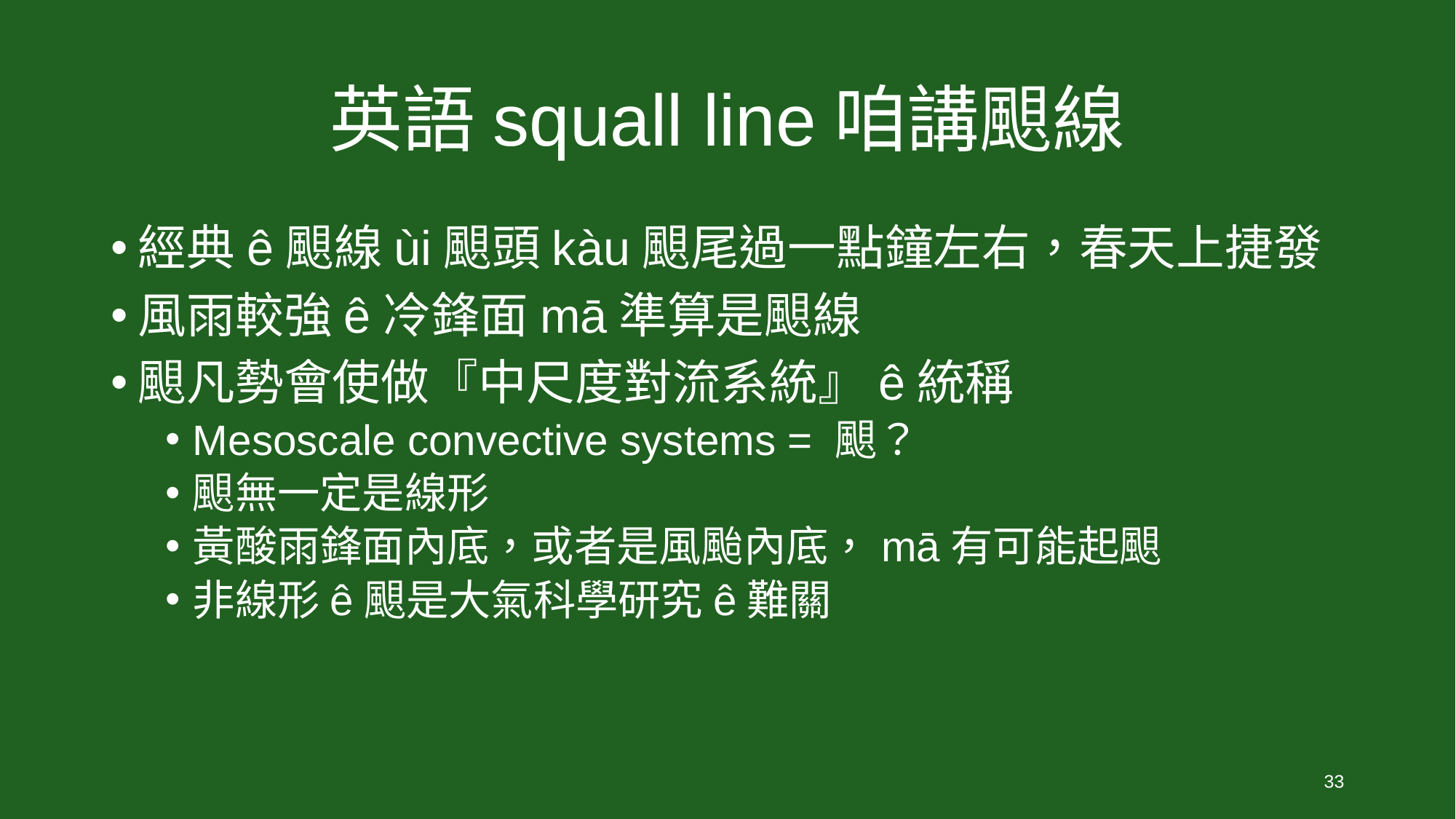

# 英語squall line咱講𩗗線
經典ê𩗗線ùi𩗗頭kàu𩗗尾過一點鐘左右，春天上捷發
風雨較強ê冷鋒面mā準算是𩗗線
𩗗凡勢會使做『中尺度對流系統』ê統稱
Mesoscale convective systems = 𩗗？
𩗗無一定是線形
黃酸雨鋒面內底，或者是風颱內底，mā有可能起𩗗
非線形ê𩗗是大氣科學研究ê難關
33